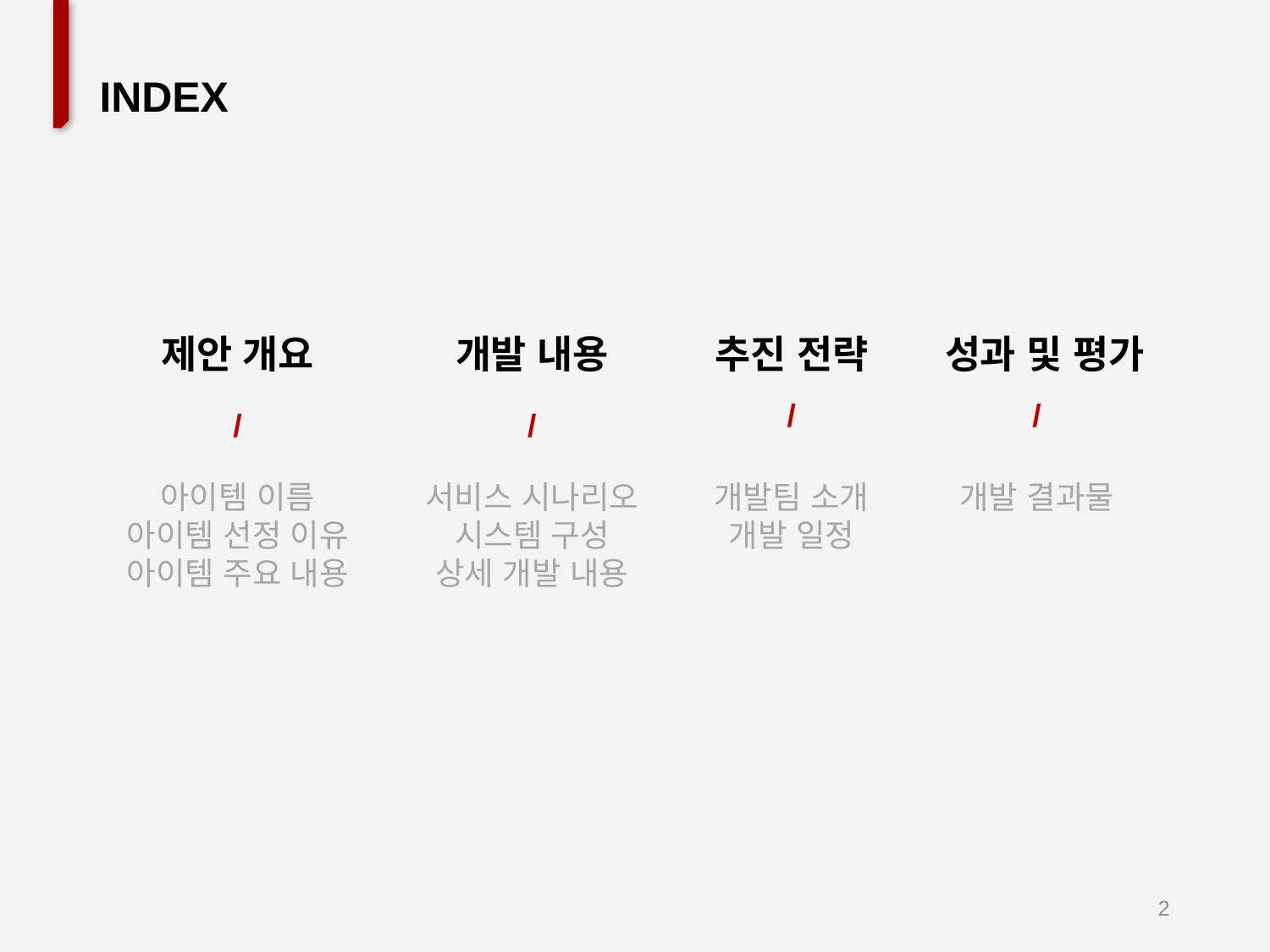

INDEX
제안 개요
개발 내용
추진 전략
성과 및 평가
/
/
/
/
아이템 이름
아이템 선정 이유
아이템 주요 내용
서비스 시나리오
시스템 구성
상세 개발 내용
개발팀 소개
개발 일정
개발 결과물
2